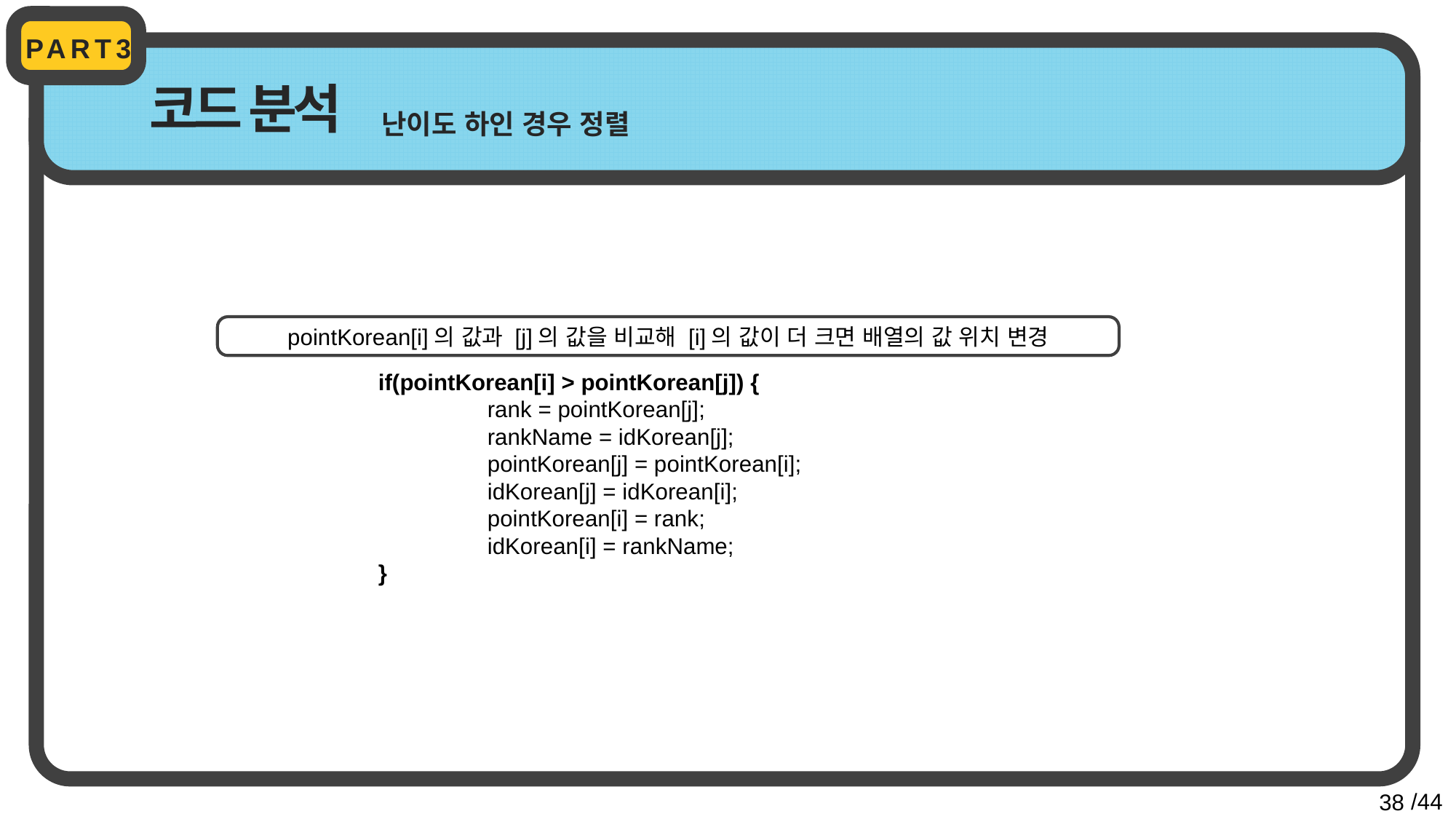

PART3

코드 분석
난이도 하인 경우 정렬
pointKorean[i]의 값과 [j]의 값을 비교해 [i]의 값이 더 크면 배열의 값 위치 변경
		if(pointKorean[i] > pointKorean[j]) {
			rank = pointKorean[j];
			rankName = idKorean[j];
			pointKorean[j] = pointKorean[i];
			idKorean[j] = idKorean[i];
			pointKorean[i] = rank;
			idKorean[i] = rankName;
		}
38